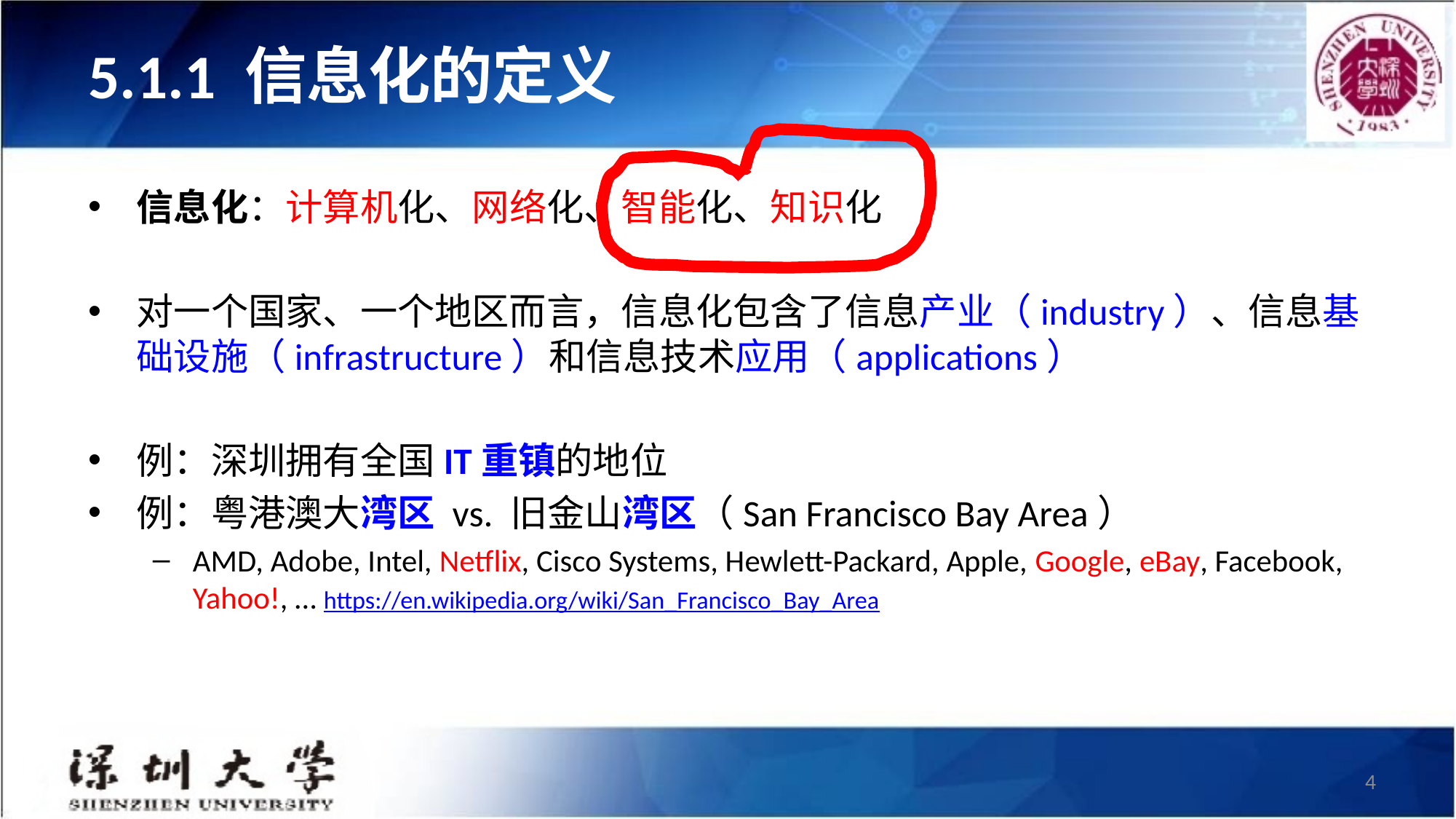

# 5.1.1 信息化的定义

信息化：计算机化、网络化、智能化、知识化

对一个国家、一个地区而言，信息化包含了信息产业（industry）、信息基础设施（infrastructure）和信息技术应用（applications）

例：深圳拥有全国IT重镇的地位
例：粤港澳大湾区 vs. 旧金山湾区（San Francisco Bay Area）
AMD, Adobe, Intel, Netflix, Cisco Systems, Hewlett-Packard, Apple, Google, eBay, Facebook, Yahoo!, … https://en.wikipedia.org/wiki/San_Francisco_Bay_Area
4